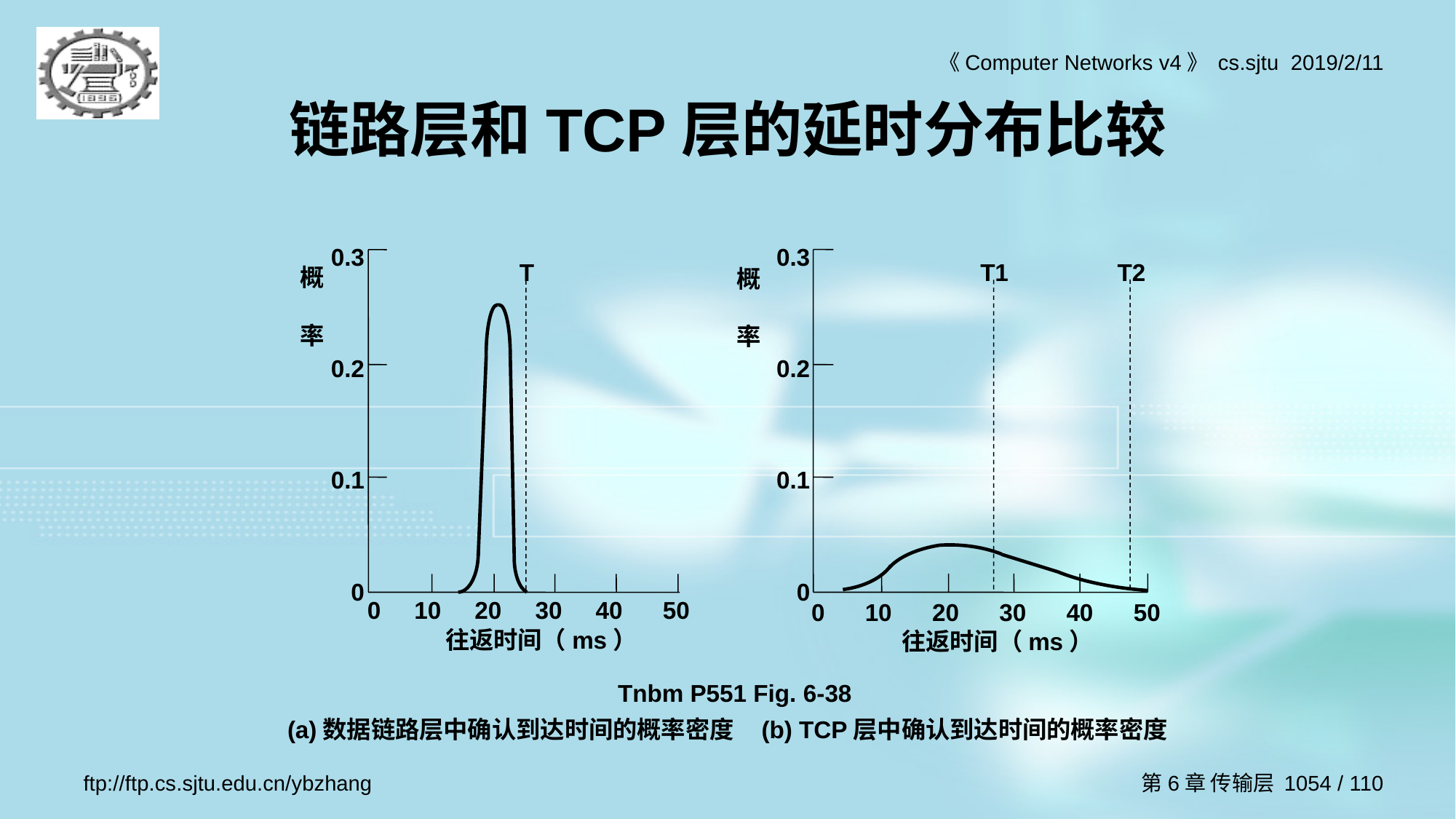

# 链路层和TCP层的延时分布比较
0.3

0.2

0.1

0

T
概

率

0     10     20     30     40      50

往返时间（ms）
0.3

0.2

0.1

0

T1
T2
概

率

0      10      20      30      40      50

往返时间（ms）
Tnbm P551 Fig. 6-38
(a)数据链路层中确认到达时间的概率密度    (b) TCP层中确认到达时间的概率密度